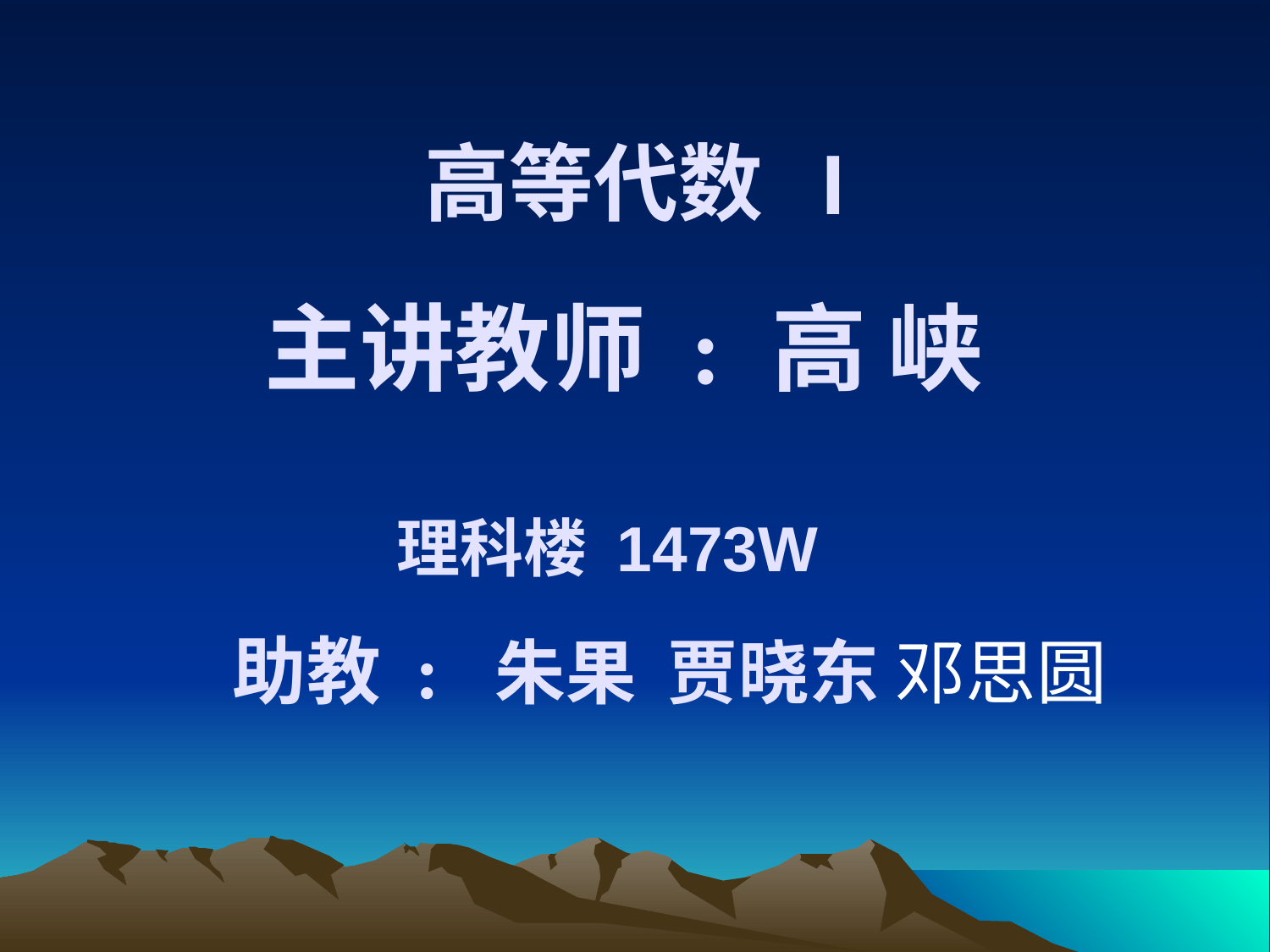

# 高等代数  I 主讲教师 : 高 峡 理科楼 1473W
助教 :  朱果  贾晓东 邓思圆